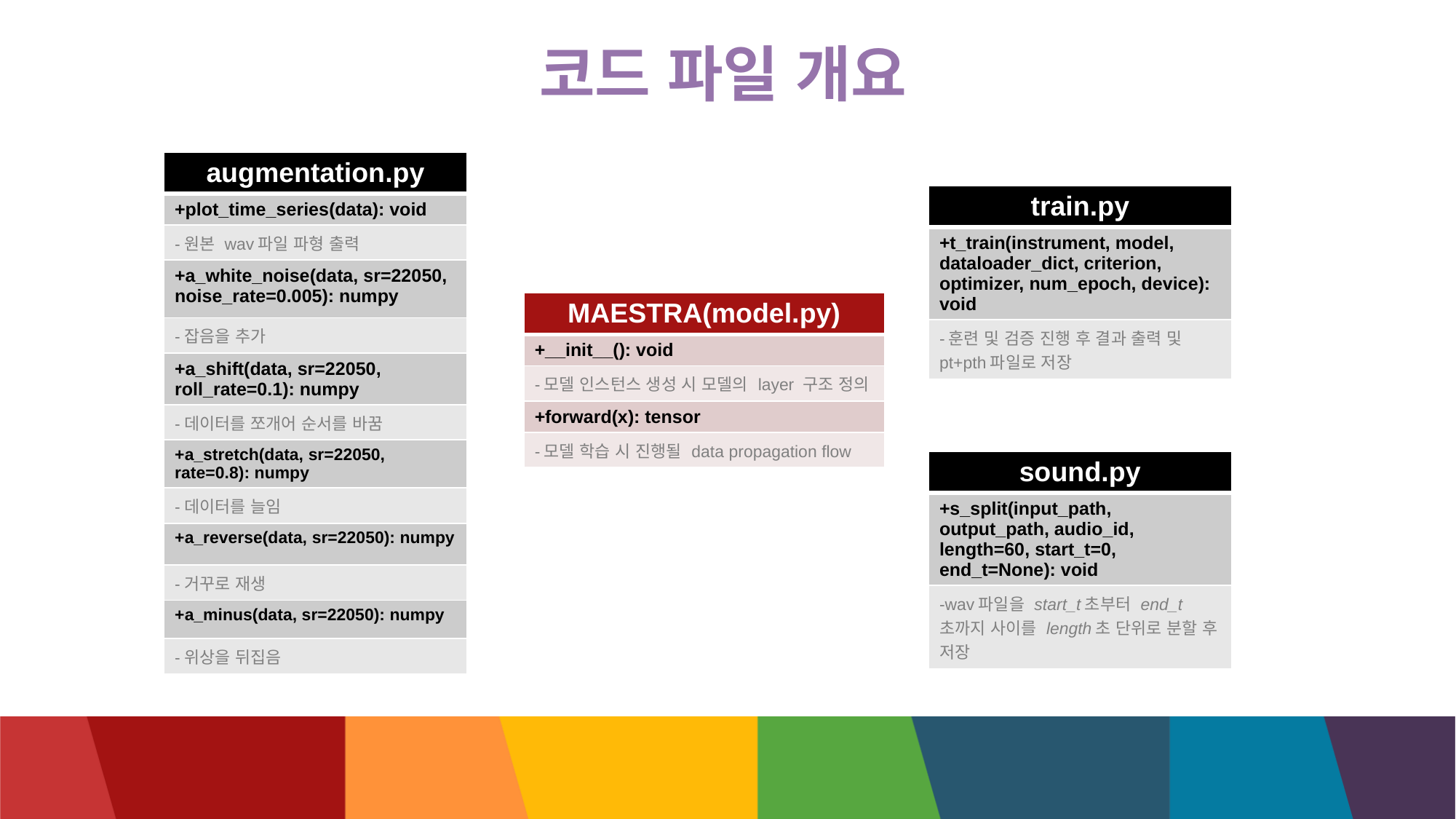

# 코드 파일 개요
| augmentation.py |
| --- |
| +plot\_time\_series(data): void |
| -원본 wav파일 파형 출력 |
| +a\_white\_noise(data, sr=22050, noise\_rate=0.005): numpy |
| -잡음을 추가 |
| +a\_shift(data, sr=22050, roll\_rate=0.1): numpy |
| -데이터를 쪼개어 순서를 바꿈 |
| +a\_stretch(data, sr=22050, rate=0.8): numpy |
| -데이터를 늘임 |
| +a\_reverse(data, sr=22050): numpy |
| -거꾸로 재생 |
| +a\_minus(data, sr=22050): numpy |
| -위상을 뒤집음 |
| train.py |
| --- |
| +t\_train(instrument, model, dataloader\_dict, criterion, optimizer, num\_epoch, device): void |
| -훈련 및 검증 진행 후 결과 출력 및 pt+pth파일로 저장 |
| MAESTRA(model.py) |
| --- |
| +\_\_init\_\_(): void |
| -모델 인스턴스 생성 시 모델의 layer 구조 정의 |
| +forward(x): tensor |
| -모델 학습 시 진행될 data propagation flow |
| sound.py |
| --- |
| +s\_split(input\_path, output\_path, audio\_id, length=60, start\_t=0, end\_t=None): void |
| -wav파일을 start\_t초부터 end\_t초까지 사이를 length초 단위로 분할 후 저장 |